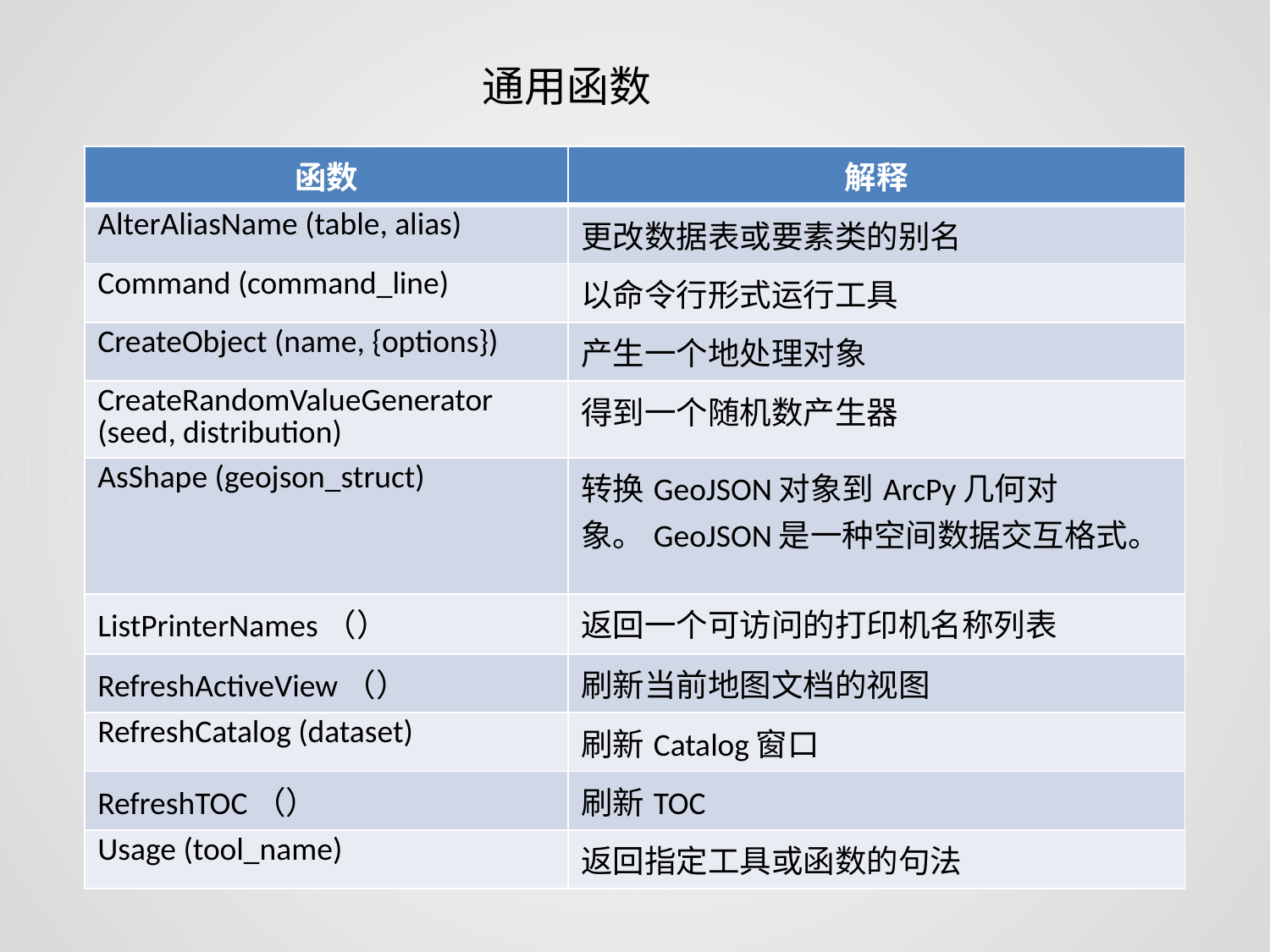

通用函数
| 函数 | 解释 |
| --- | --- |
| AlterAliasName (table, alias) | 更改数据表或要素类的别名 |
| Command (command\_line) | 以命令行形式运行工具 |
| CreateObject (name, {options}) | 产生一个地处理对象 |
| CreateRandomValueGenerator (seed, distribution) | 得到一个随机数产生器 |
| AsShape (geojson\_struct) | 转换GeoJSON对象到ArcPy几何对象。GeoJSON是一种空间数据交互格式。 |
| ListPrinterNames（） | 返回一个可访问的打印机名称列表 |
| RefreshActiveView（） | 刷新当前地图文档的视图 |
| RefreshCatalog (dataset) | 刷新Catalog窗口 |
| RefreshTOC（） | 刷新TOC |
| Usage (tool\_name) | 返回指定工具或函数的句法 |